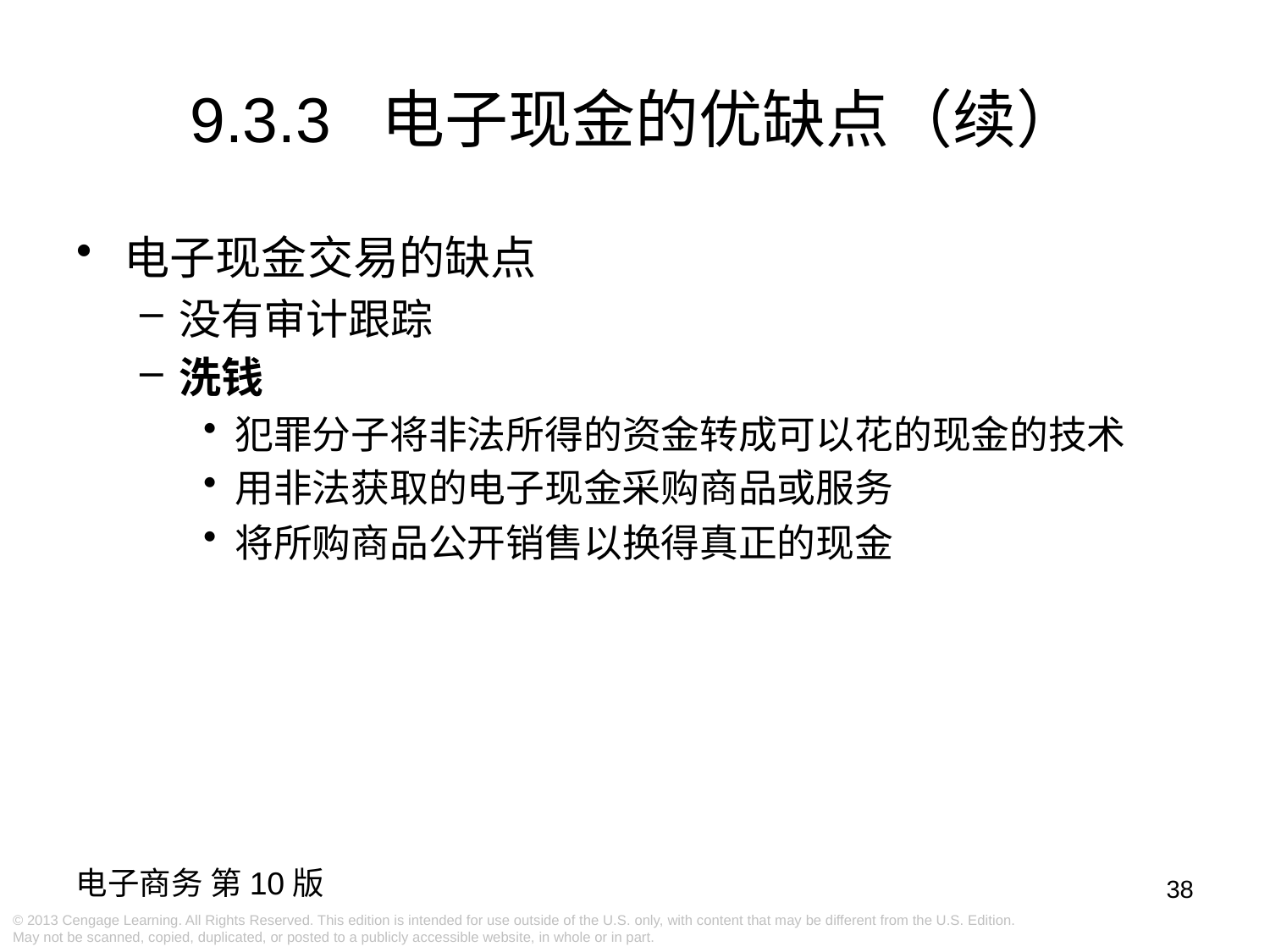

9.3.3  电子现金的优缺点（续）
电子现金交易的缺点
没有审计跟踪
洗钱
犯罪分子将非法所得的资金转成可以花的现金的技术
用非法获取的电子现金采购商品或服务
将所购商品公开销售以换得真正的现金
38